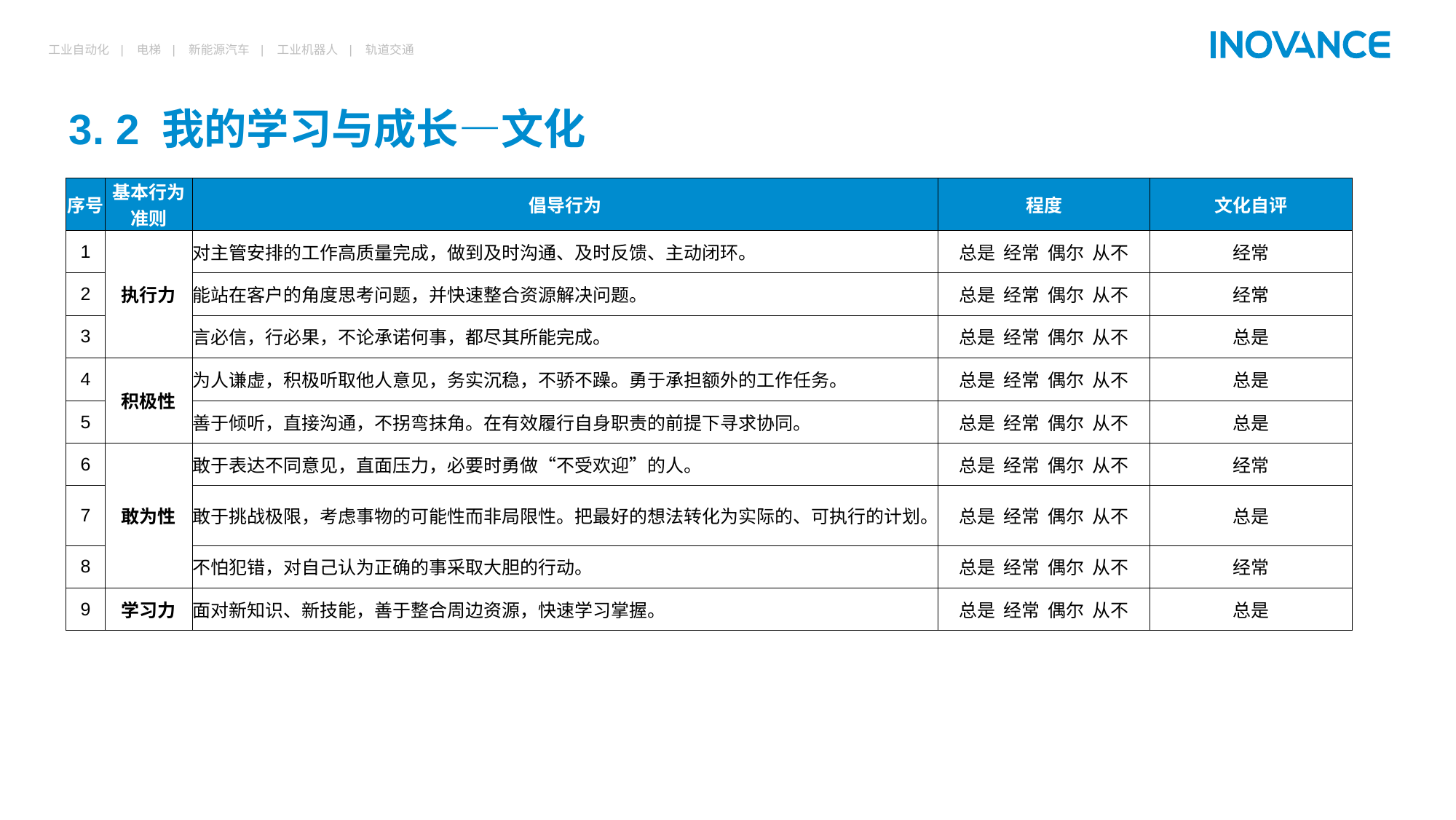

# 3. 2 我的学习与成长—文化
| 序号 | 基本行为准则 | 倡导行为 | 程度 | 文化自评 |
| --- | --- | --- | --- | --- |
| 1 | 执行力 | 对主管安排的工作高质量完成，做到及时沟通、及时反馈、主动闭环。 | 总是 经常 偶尔 从不 | 经常 |
| 2 |  | 能站在客户的角度思考问题，并快速整合资源解决问题。 | 总是 经常 偶尔 从不 | 经常 |
| 3 |  | 言必信，行必果，不论承诺何事，都尽其所能完成。 | 总是 经常 偶尔 从不 | 总是 |
| 4 | 积极性 | 为人谦虚，积极听取他人意见，务实沉稳，不骄不躁。勇于承担额外的工作任务。 | 总是 经常 偶尔 从不 | 总是 |
| 5 |  | 善于倾听，直接沟通，不拐弯抹角。在有效履行自身职责的前提下寻求协同。 | 总是 经常 偶尔 从不 | 总是 |
| 6 | 敢为性 | 敢于表达不同意见，直面压力，必要时勇做“不受欢迎”的人。 | 总是 经常 偶尔 从不 | 经常 |
| 7 |  | 敢于挑战极限，考虑事物的可能性而非局限性。把最好的想法转化为实际的、可执行的计划。 | 总是 经常 偶尔 从不 | 总是 |
| 8 |  | 不怕犯错，对自己认为正确的事采取大胆的行动。 | 总是 经常 偶尔 从不 | 经常 |
| 9 | 学习力 | 面对新知识、新技能，善于整合周边资源，快速学习掌握。 | 总是 经常 偶尔 从不 | 总是 |